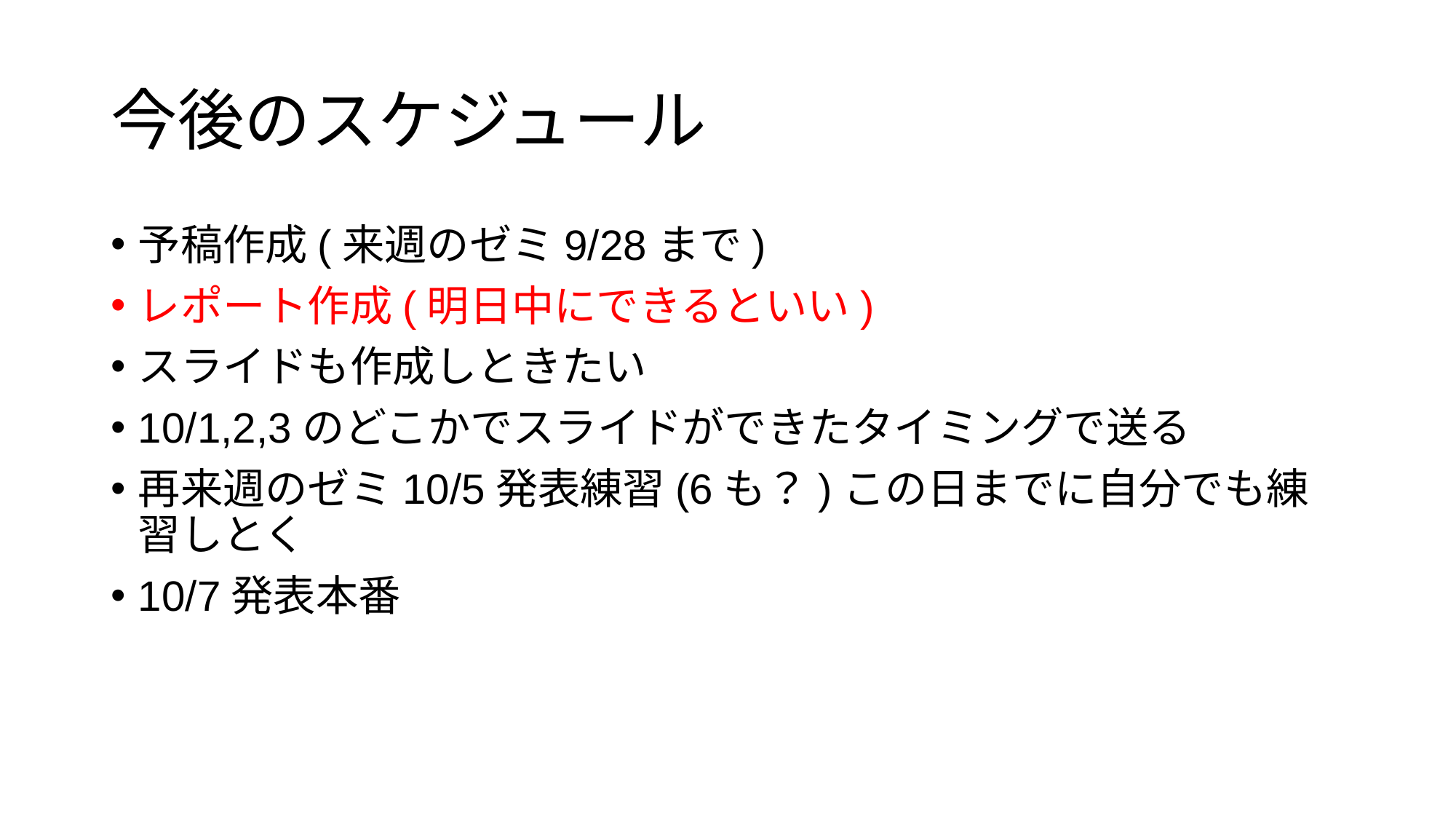

# 今後のスケジュール
予稿作成(来週のゼミ9/28まで)
レポート作成(明日中にできるといい)
スライドも作成しときたい
10/1,2,3のどこかでスライドができたタイミングで送る
再来週のゼミ10/5発表練習(6も？)この日までに自分でも練習しとく
10/7発表本番